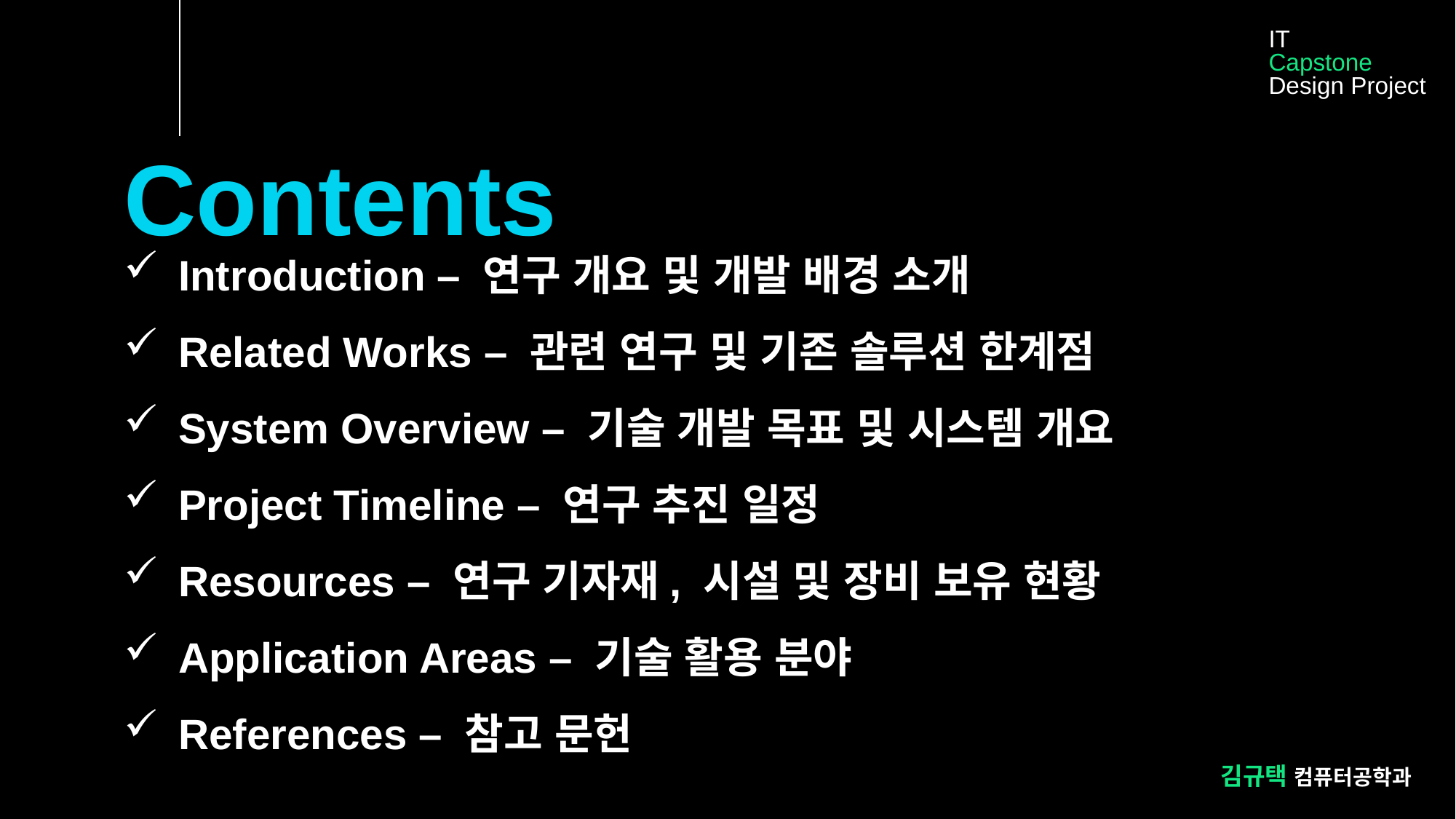

IT
Capstone
Design Project
Contents
Introduction – 연구 개요 및 개발 배경 소개
Related Works – 관련 연구 및 기존 솔루션 한계점
System Overview – 기술 개발 목표 및 시스템 개요
Project Timeline – 연구 추진 일정
Resources – 연구 기자재, 시설 및 장비 보유 현황
Application Areas – 기술 활용 분야
References – 참고 문헌
김규택 컴퓨터공학과